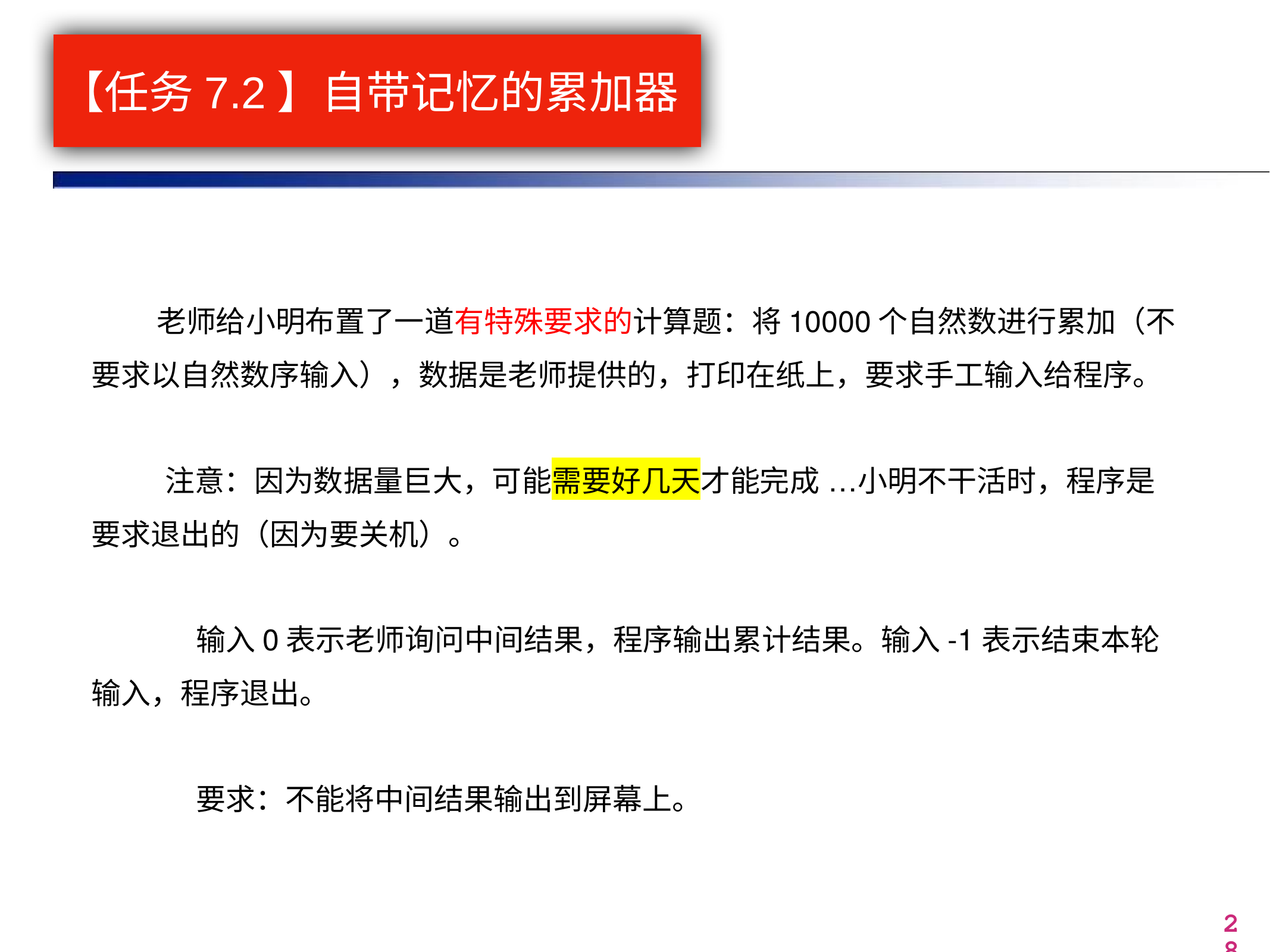

# 【任务7.2】自带记忆的累加器
       老师给小明布置了一道有特殊要求的计算题：将10000个自然数进行累加（不要求以自然数序输入），数据是老师提供的，打印在纸上，要求手工输入给程序。
        注意：因为数据量巨大，可能需要好几天才能完成 …小明不干活时，程序是要求退出的（因为要关机）。
	 输入0表示老师询问中间结果，程序输出累计结果。输入-1表示结束本轮输入，程序退出。
	 要求：不能将中间结果输出到屏幕上。
28